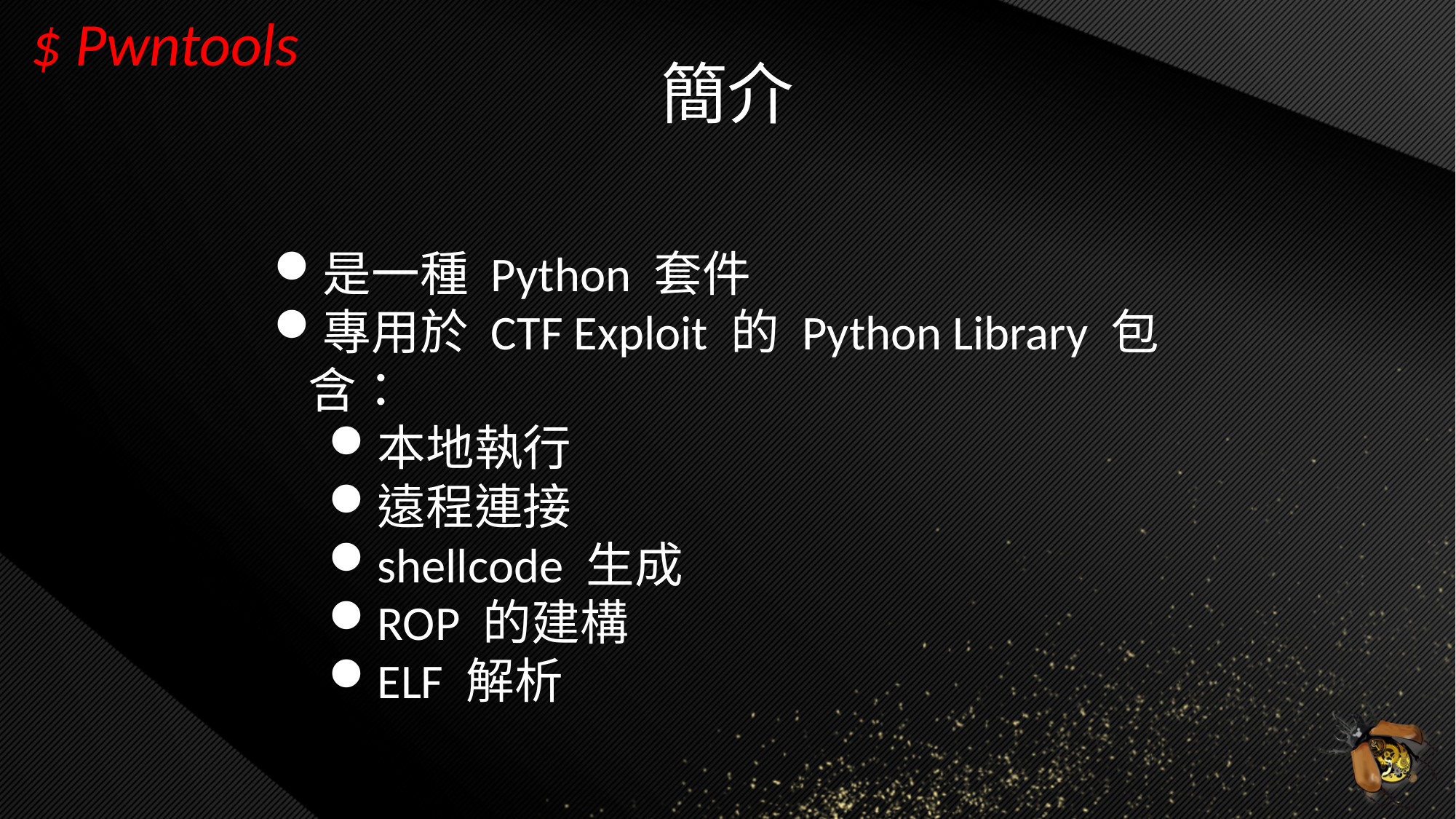

# $ Pwntools
簡介
是一種 Python 套件
專用於 CTF Exploit 的 Python Library 包含：
本地執行
遠程連接
shellcode 生成
ROP 的建構
ELF 解析